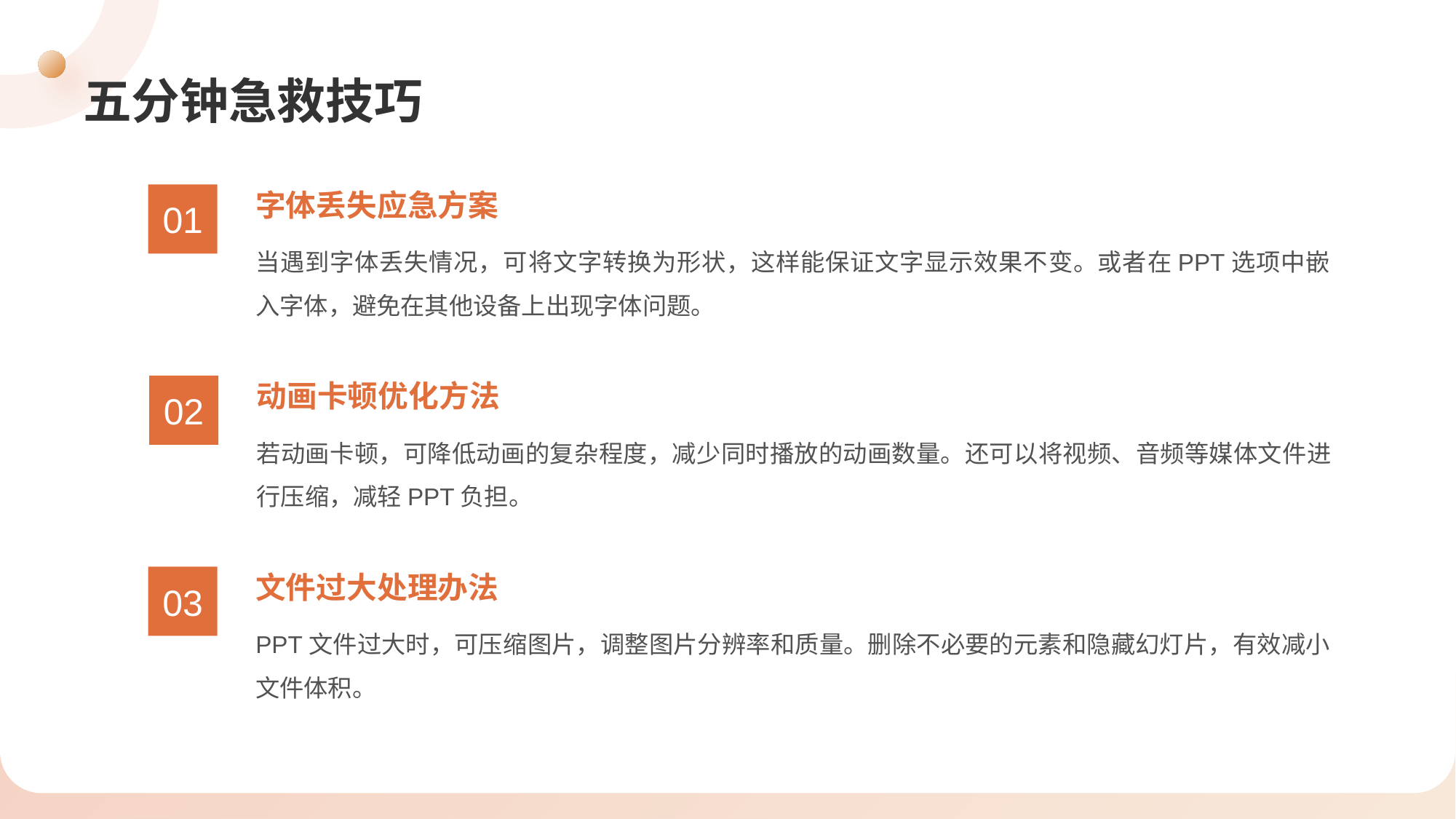

# 五分钟急救技巧
字体丢失应急方案
01
当遇到字体丢失情况，可将文字转换为形状，这样能保证文字显示效果不变。或者在PPT选项中嵌入字体，避免在其他设备上出现字体问题。
动画卡顿优化方法
02
若动画卡顿，可降低动画的复杂程度，减少同时播放的动画数量。还可以将视频、音频等媒体文件进行压缩，减轻PPT负担。
文件过大处理办法
03
PPT文件过大时，可压缩图片，调整图片分辨率和质量。删除不必要的元素和隐藏幻灯片，有效减小文件体积。